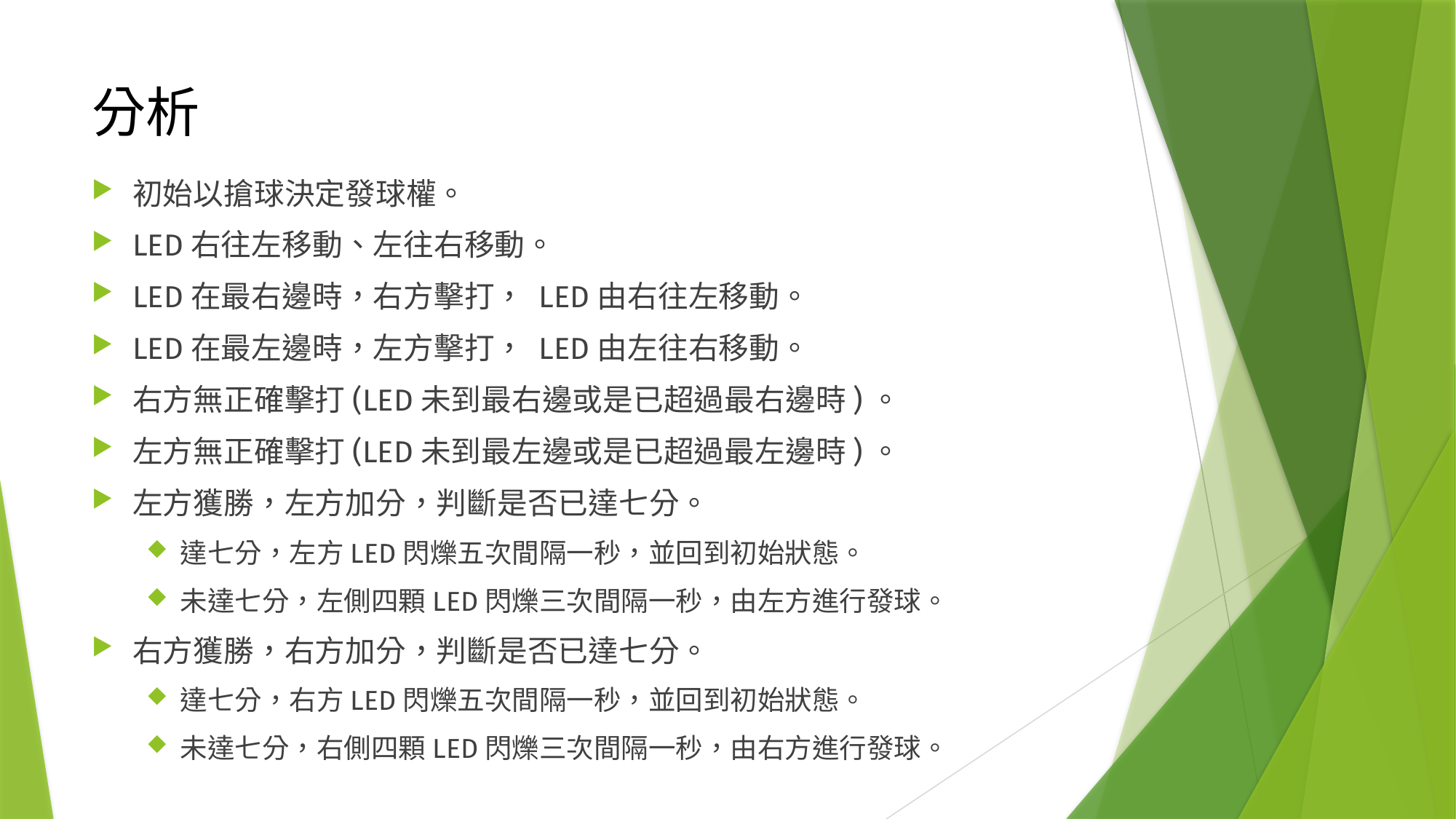

# 分析
初始以搶球決定發球權。
LED右往左移動、左往右移動。
LED在最右邊時，右方擊打， LED由右往左移動。
LED在最左邊時，左方擊打， LED由左往右移動。
右方無正確擊打(LED未到最右邊或是已超過最右邊時)。
左方無正確擊打(LED未到最左邊或是已超過最左邊時)。
左方獲勝，左方加分，判斷是否已達七分。
達七分，左方LED閃爍五次間隔一秒，並回到初始狀態。
未達七分，左側四顆LED閃爍三次間隔一秒，由左方進行發球。
右方獲勝，右方加分，判斷是否已達七分。
達七分，右方LED閃爍五次間隔一秒，並回到初始狀態。
未達七分，右側四顆LED閃爍三次間隔一秒，由右方進行發球。